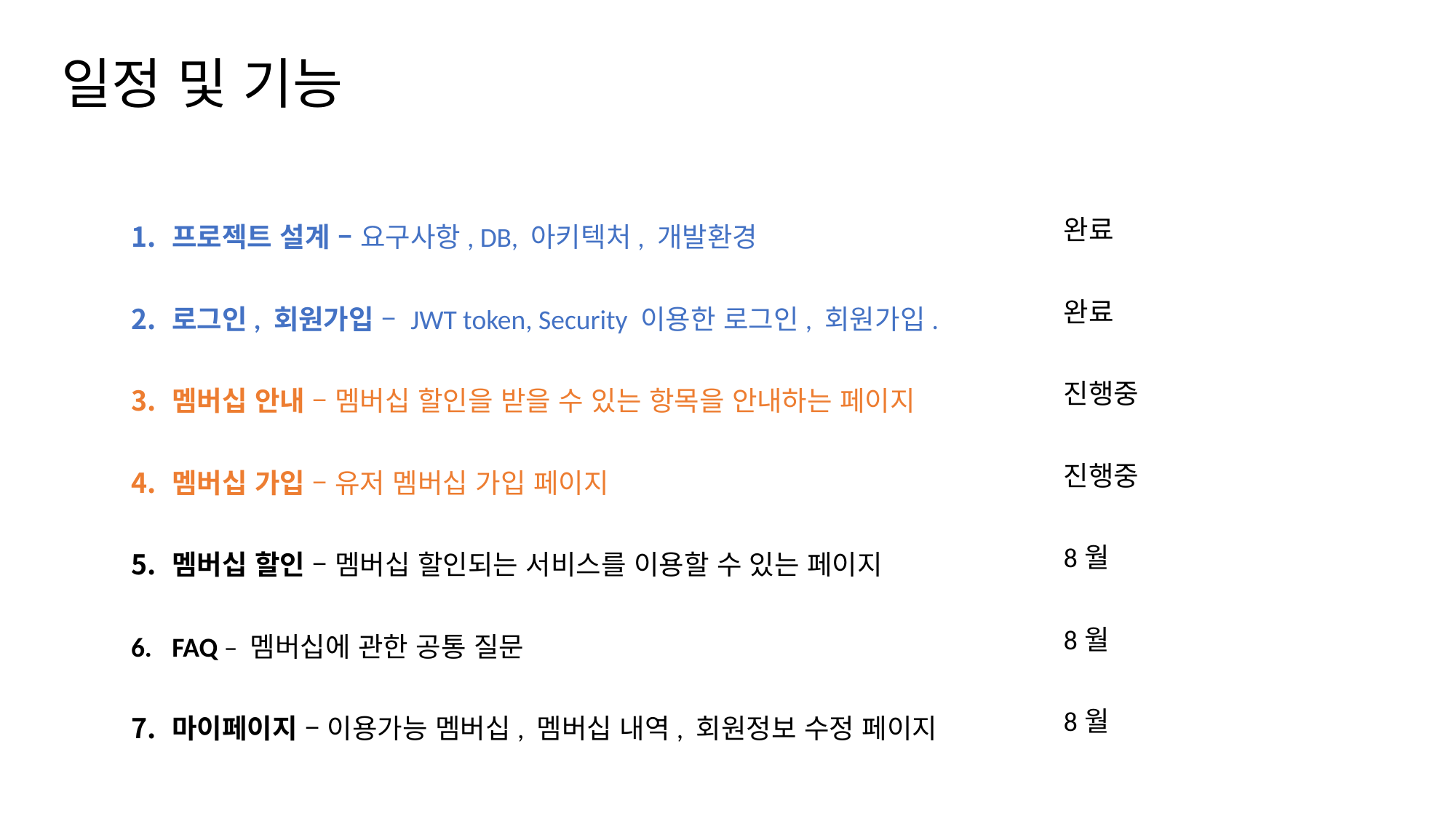

# 일정 및 기능
완료
완료
진행중
진행중
8월
8월
8월

프로젝트 설계 – 요구사항, DB, 아키텍처, 개발환경
로그인, 회원가입 – JWT token, Security 이용한 로그인, 회원가입.
멤버십 안내 – 멤버십 할인을 받을 수 있는 항목을 안내하는 페이지
멤버십 가입 – 유저 멤버십 가입 페이지
멤버십 할인 – 멤버십 할인되는 서비스를 이용할 수 있는 페이지
FAQ – 멤버십에 관한 공통 질문
마이페이지 – 이용가능 멤버십, 멤버십 내역, 회원정보 수정 페이지